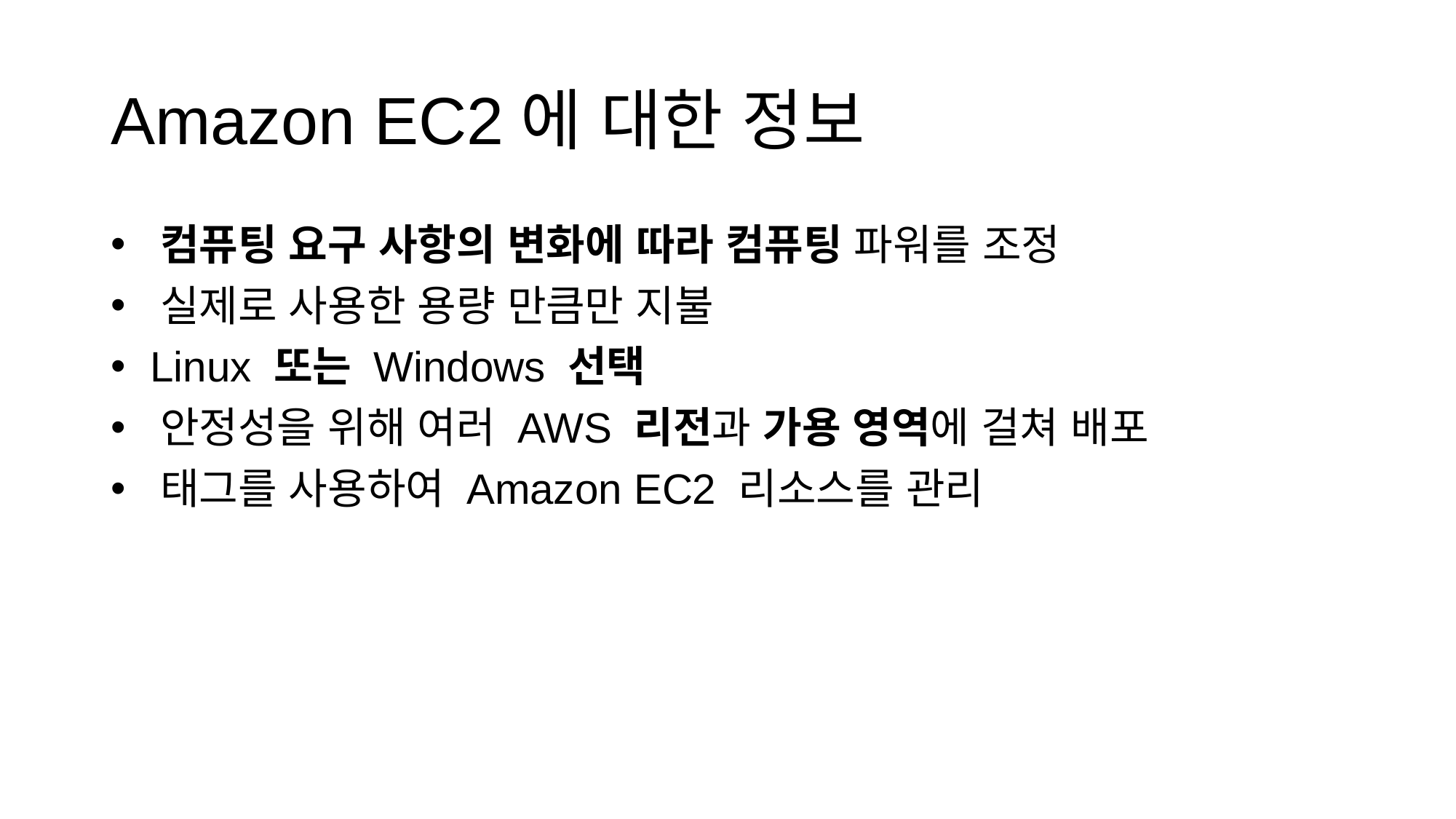

# Amazon EC2에 대한 정보
 컴퓨팅 요구 사항의 변화에 따라 컴퓨팅 파워를 조정
 실제로 사용한 용량 만큼만 지불
 Linux 또는 Windows 선택
 안정성을 위해 여러 AWS 리전과 가용 영역에 걸쳐 배포
 태그를 사용하여 Amazon EC2 리소스를 관리